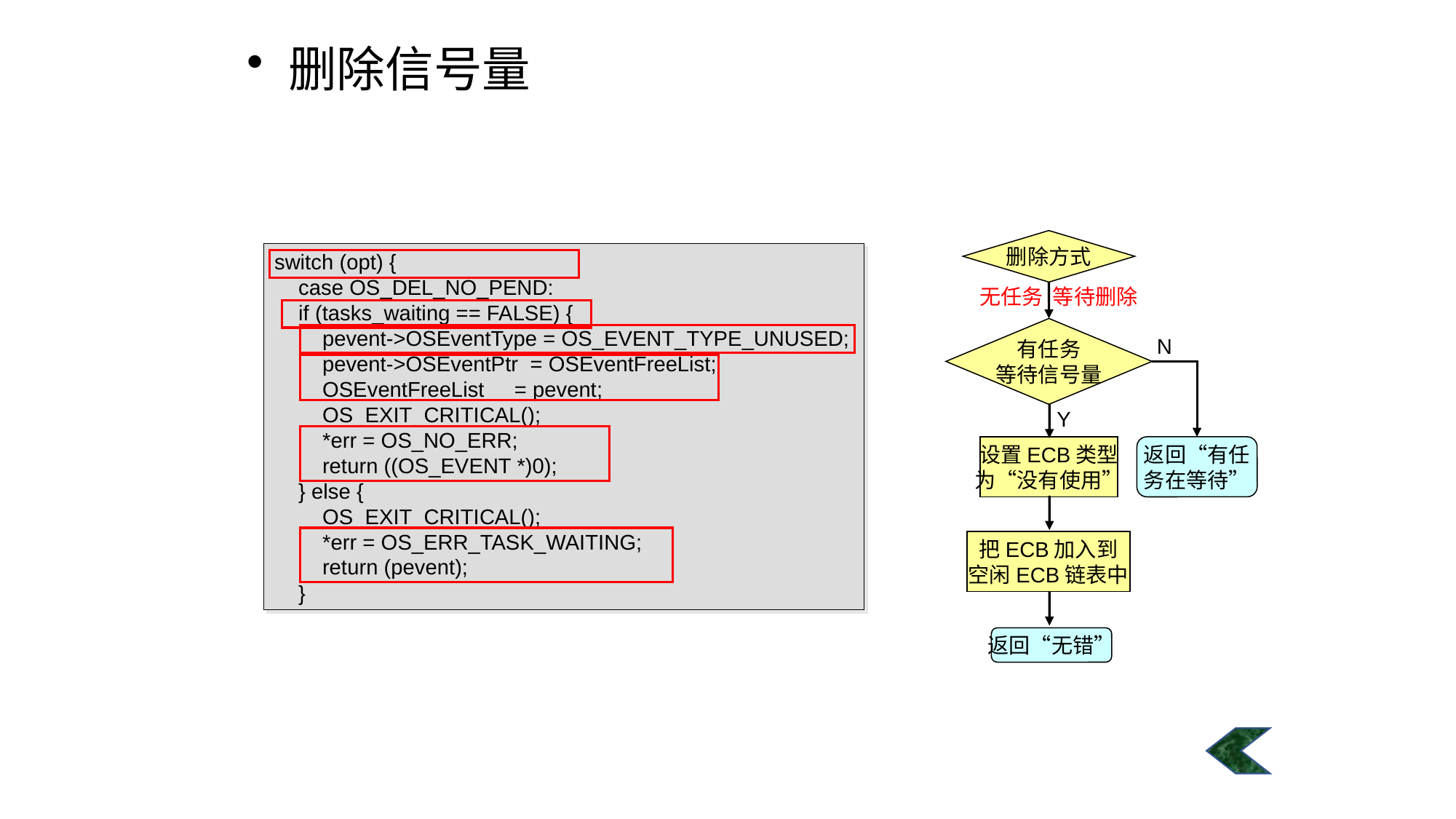

删除信号量
#

删除方式
switch (opt) {
    case OS_DEL_NO_PEND:
    if (tasks_waiting == FALSE) {
        pevent->OSEventType = OS_EVENT_TYPE_UNUSED;
        pevent->OSEventPtr  = OSEventFreeList;
        OSEventFreeList     = pevent;
        OS_EXIT_CRITICAL();
        *err = OS_NO_ERR;
        return ((OS_EVENT *)0);
    } else {
        OS_EXIT_CRITICAL();
        *err = OS_ERR_TASK_WAITING;
        return (pevent);
    }

无任务  等待删除

有任务
等待信号量

N
返回“有任
务在等待”

Y

设置ECB类型
为“没有使用”

把ECB加入到
空闲ECB链表中

返回“无错”